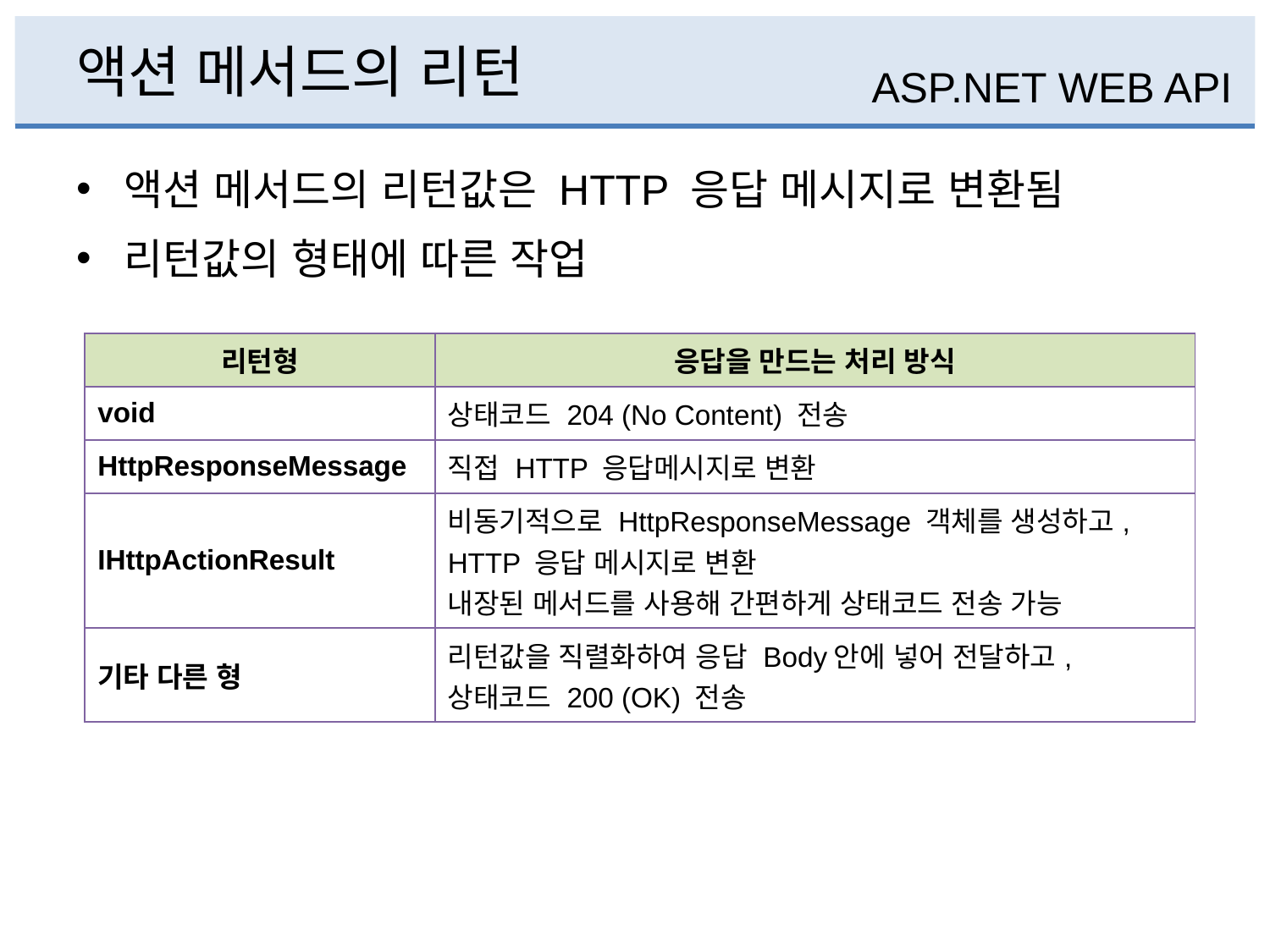

# 액션 메서드의 리턴
ASP.NET WEB API
액션 메서드의 리턴값은 HTTP 응답 메시지로 변환됨
리턴값의 형태에 따른 작업

| 리턴형 | 응답을 만드는 처리 방식 |
| --- | --- |
| void | 상태코드 204 (No Content) 전송 |
| HttpResponseMessage | 직접 HTTP 응답메시지로 변환 |
| IHttpActionResult | 비동기적으로 HttpResponseMessage 객체를 생성하고, HTTP 응답 메시지로 변환 내장된 메서드를 사용해 간편하게 상태코드 전송 가능 |
| 기타 다른 형 | 리턴값을 직렬화하여 응답 Body안에 넣어 전달하고, 상태코드 200 (OK) 전송 |